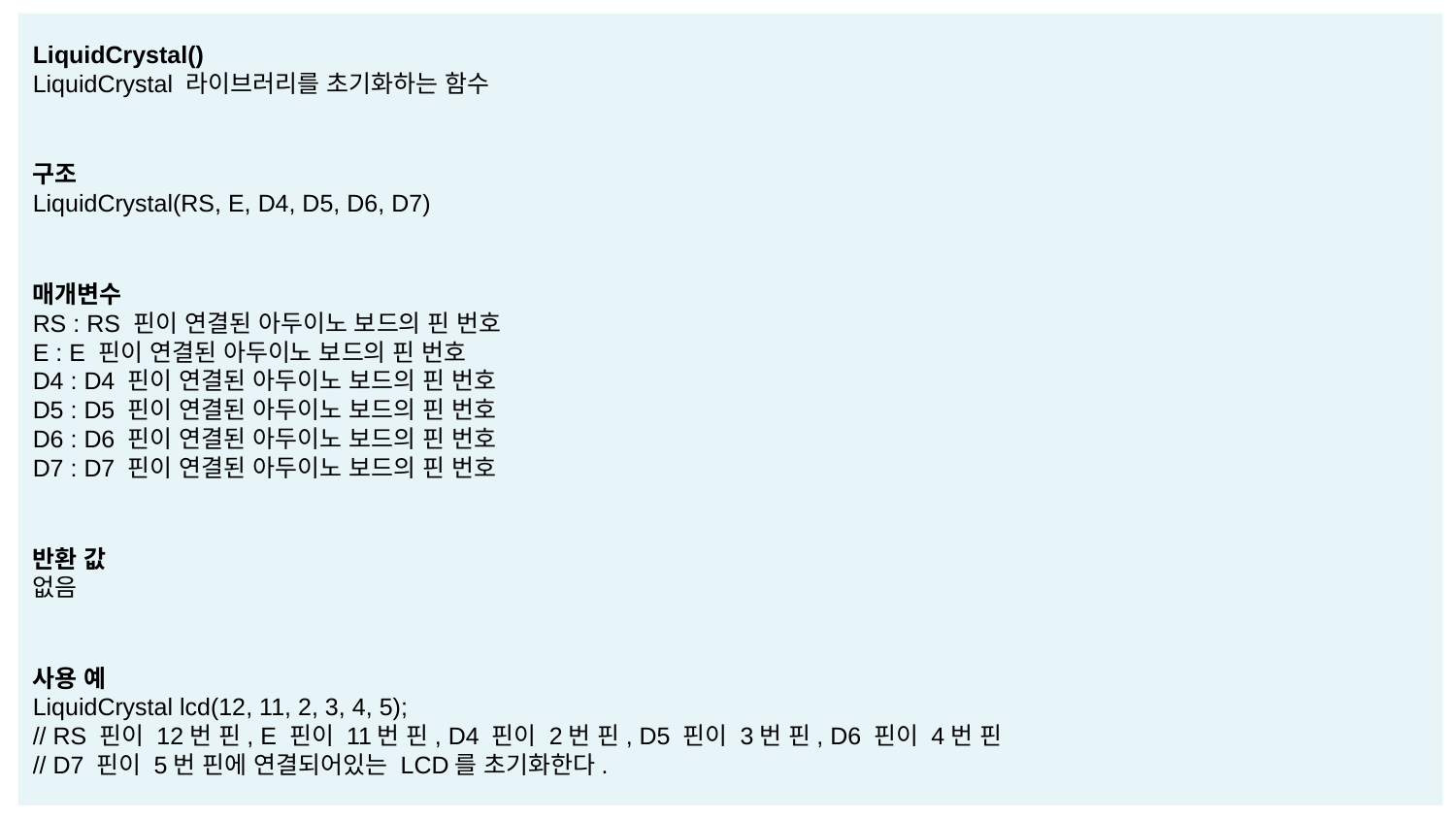

LiquidCrystal()
LiquidCrystal 라이브러리를 초기화하는 함수
구조
LiquidCrystal(RS, E, D4, D5, D6, D7)
매개변수
RS : RS 핀이 연결된 아두이노 보드의 핀 번호
E : E 핀이 연결된 아두이노 보드의 핀 번호
D4 : D4 핀이 연결된 아두이노 보드의 핀 번호
D5 : D5 핀이 연결된 아두이노 보드의 핀 번호
D6 : D6 핀이 연결된 아두이노 보드의 핀 번호
D7 : D7 핀이 연결된 아두이노 보드의 핀 번호
반환 값
없음
사용 예
LiquidCrystal lcd(12, 11, 2, 3, 4, 5);
// RS 핀이 12번 핀, E 핀이 11번 핀, D4 핀이 2번 핀, D5 핀이 3번 핀, D6 핀이 4번 핀
// D7 핀이 5번 핀에 연결되어있는 LCD를 초기화한다.